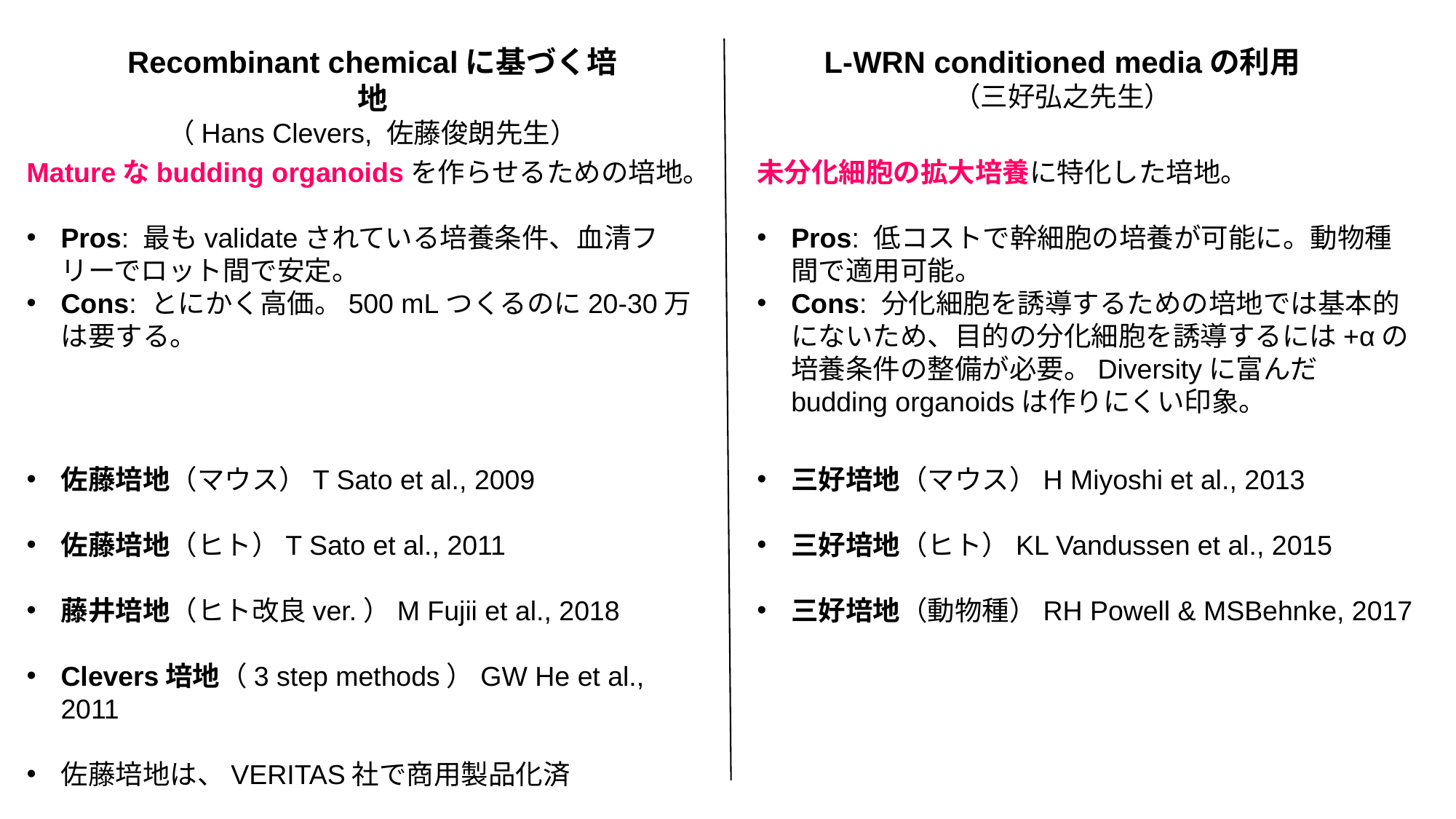

Recombinant chemicalに基づく培地
（Hans Clevers, 佐藤俊朗先生）
L-WRN conditioned mediaの利用
（三好弘之先生）
Matureなbudding organoidsを作らせるための培地。

Pros: 最もvalidateされている培養条件、血清フリーでロット間で安定。
Cons: とにかく高価。500 mLつくるのに20-30万は要する。
未分化細胞の拡大培養に特化した培地。

Pros: 低コストで幹細胞の培養が可能に。動物種間で適用可能。
Cons: 分化細胞を誘導するための培地では基本的にないため、目的の分化細胞を誘導するには+αの培養条件の整備が必要。Diversityに富んだbudding organoidsは作りにくい印象。
佐藤培地（マウス）T Sato et al., 2009

佐藤培地（ヒト）T Sato et al., 2011

藤井培地（ヒト改良ver.）M Fujii et al., 2018

Clevers培地（3 step methods）GW He et al., 2011

佐藤培地は、VERITAS社で商用製品化済
三好培地（マウス）H Miyoshi et al., 2013

三好培地（ヒト）KL Vandussen et al., 2015

三好培地（動物種）RH Powell & MSBehnke, 2017